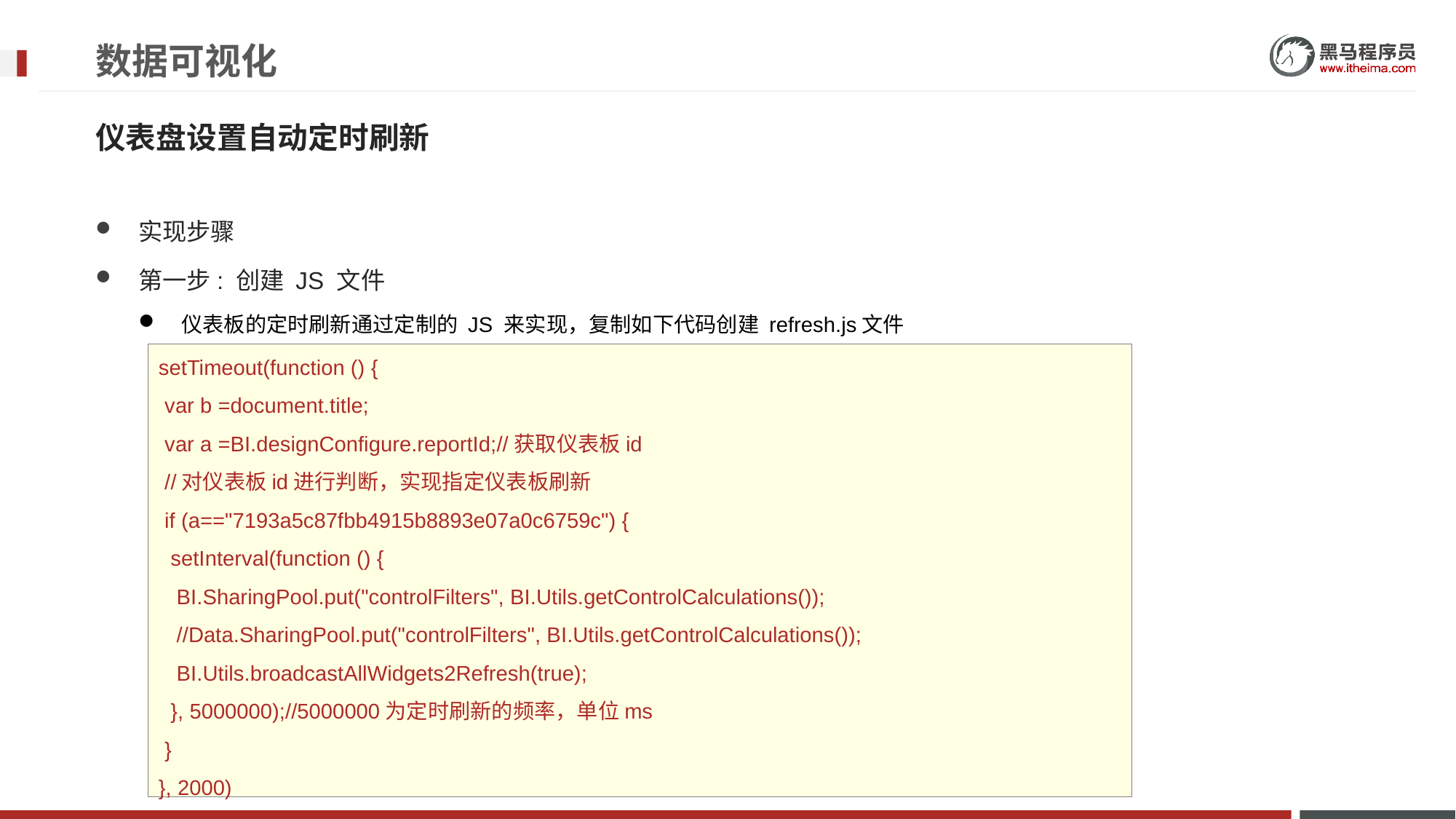

# 数据可视化
仪表盘设置自动定时刷新
实现步骤
第一步: 创建 JS 文件
仪表板的定时刷新通过定制的 JS 来实现，复制如下代码创建 refresh.js文件
setTimeout(function () {
 var b =document.title;
 var a =BI.designConfigure.reportId;//获取仪表板id
 //对仪表板id进行判断，实现指定仪表板刷新
 if (a=="7193a5c87fbb4915b8893e07a0c6759c") {
  setInterval(function () {
   BI.SharingPool.put("controlFilters", BI.Utils.getControlCalculations());
   //Data.SharingPool.put("controlFilters", BI.Utils.getControlCalculations());
   BI.Utils.broadcastAllWidgets2Refresh(true);
  }, 5000000);//5000000为定时刷新的频率，单位ms
 }
}, 2000)